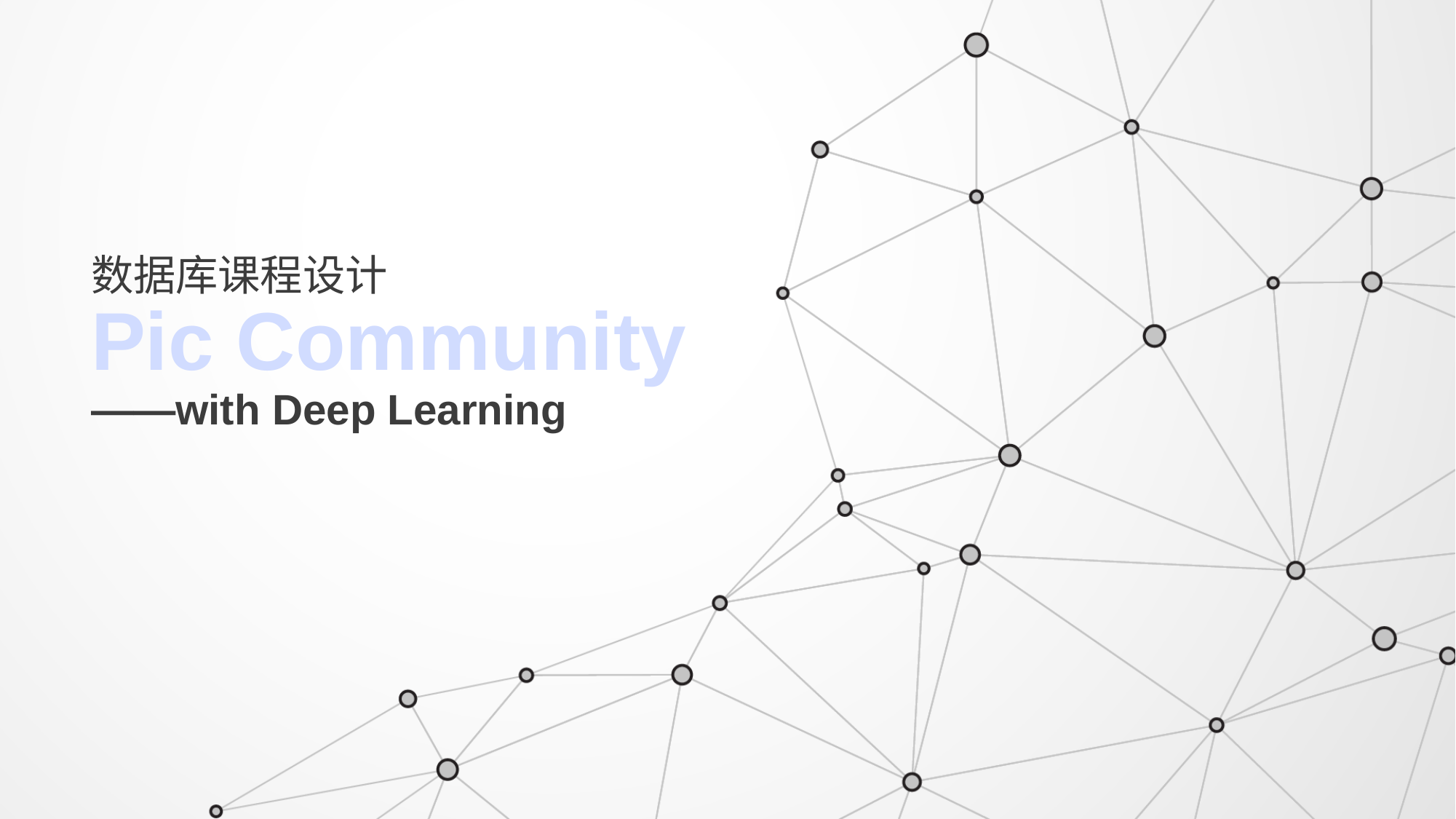

# 数据库课程设计 Pic Community ——with Deep Learning